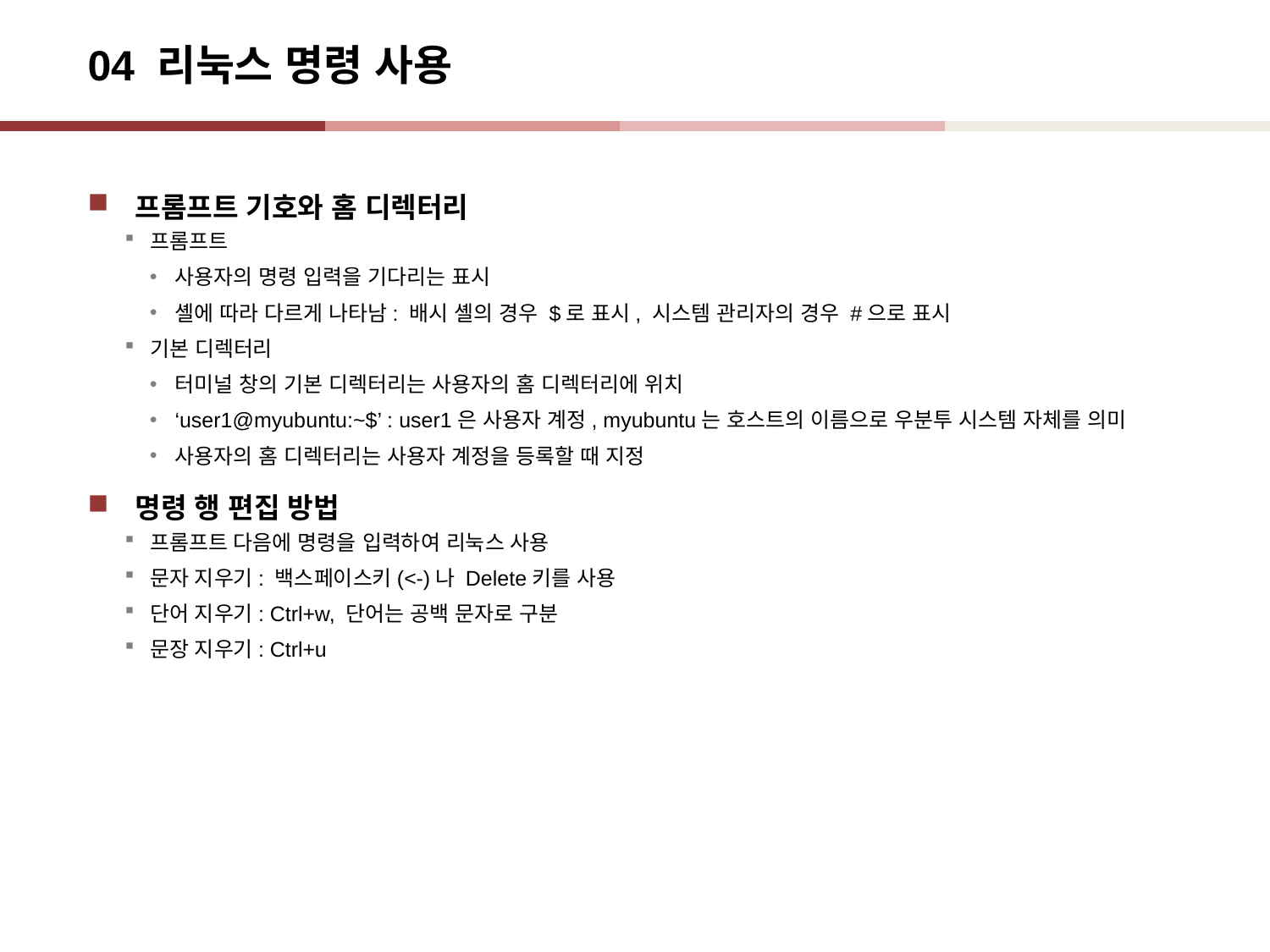

# 04 리눅스 명령 사용
프롬프트 기호와 홈 디렉터리
프롬프트
사용자의 명령 입력을 기다리는 표시
셸에 따라 다르게 나타남: 배시 셸의 경우 $로 표시, 시스템 관리자의 경우 #으로 표시
기본 디렉터리
터미널 창의 기본 디렉터리는 사용자의 홈 디렉터리에 위치
‘user1@myubuntu:~$’ : user1은 사용자 계정, myubuntu는 호스트의 이름으로 우분투 시스템 자체를 의미
사용자의 홈 디렉터리는 사용자 계정을 등록할 때 지정
명령 행 편집 방법
프롬프트 다음에 명령을 입력하여 리눅스 사용
문자 지우기: 백스페이스키(<-)나 Delete키를 사용
단어 지우기: Ctrl+w, 단어는 공백 문자로 구분
문장 지우기: Ctrl+u